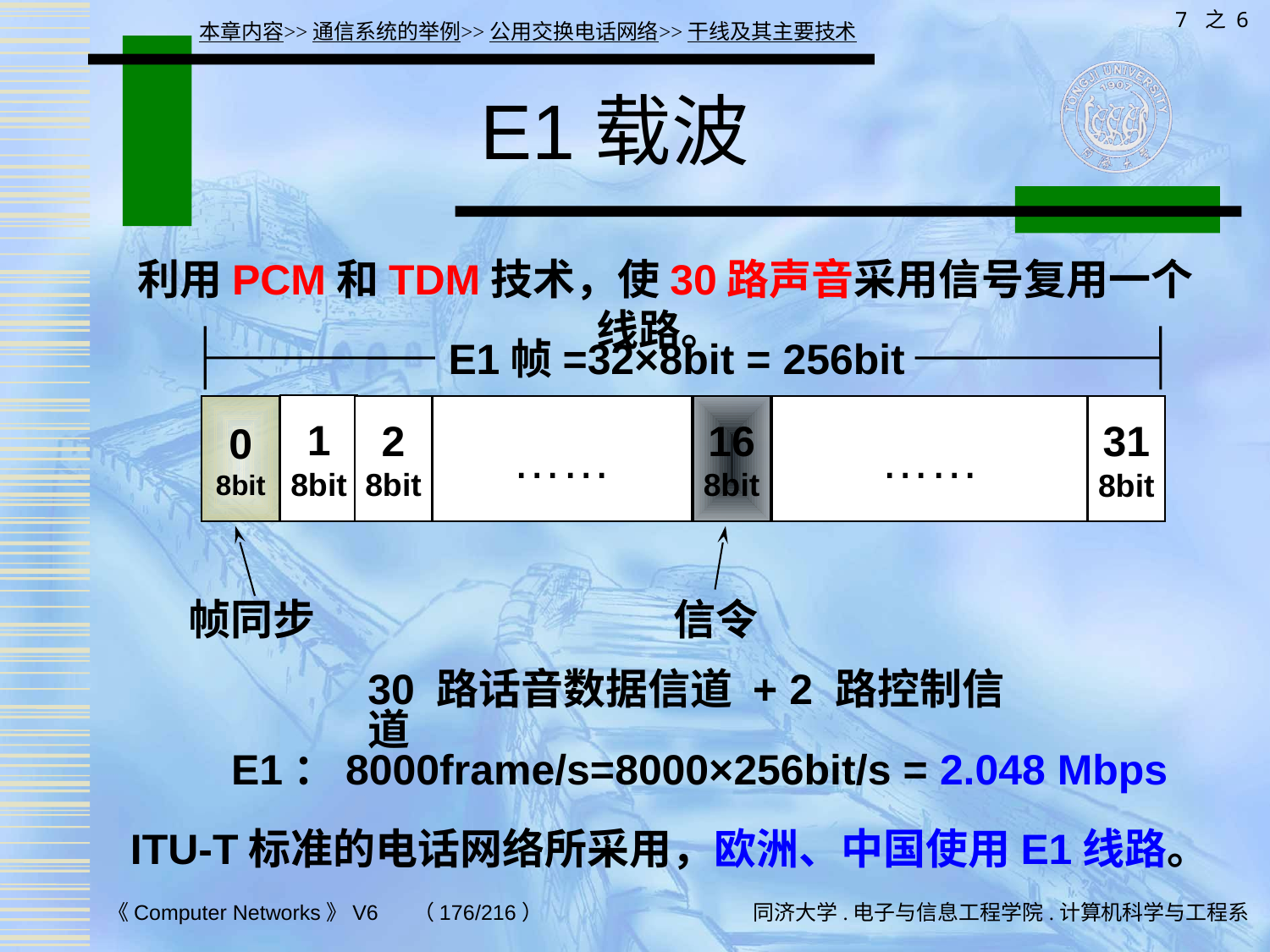

7 之 6
本章内容>>通信系统的举例>>公用交换电话网络>>干线及其主要技术
# E1载波
利用PCM和TDM技术，使30路声音采用信号复用一个线路。

E1帧=32×8bit = 256bit

1
8bit
0
8bit
2
8bit
……
16
8bit
……
31
8bit

帧同步
信令
30 路话音数据信道 + 2 路控制信道
E1：8000frame/s=8000×256bit/s = 2.048 Mbps
ITU-T标准的电话网络所采用，欧洲、中国使用E1线路。